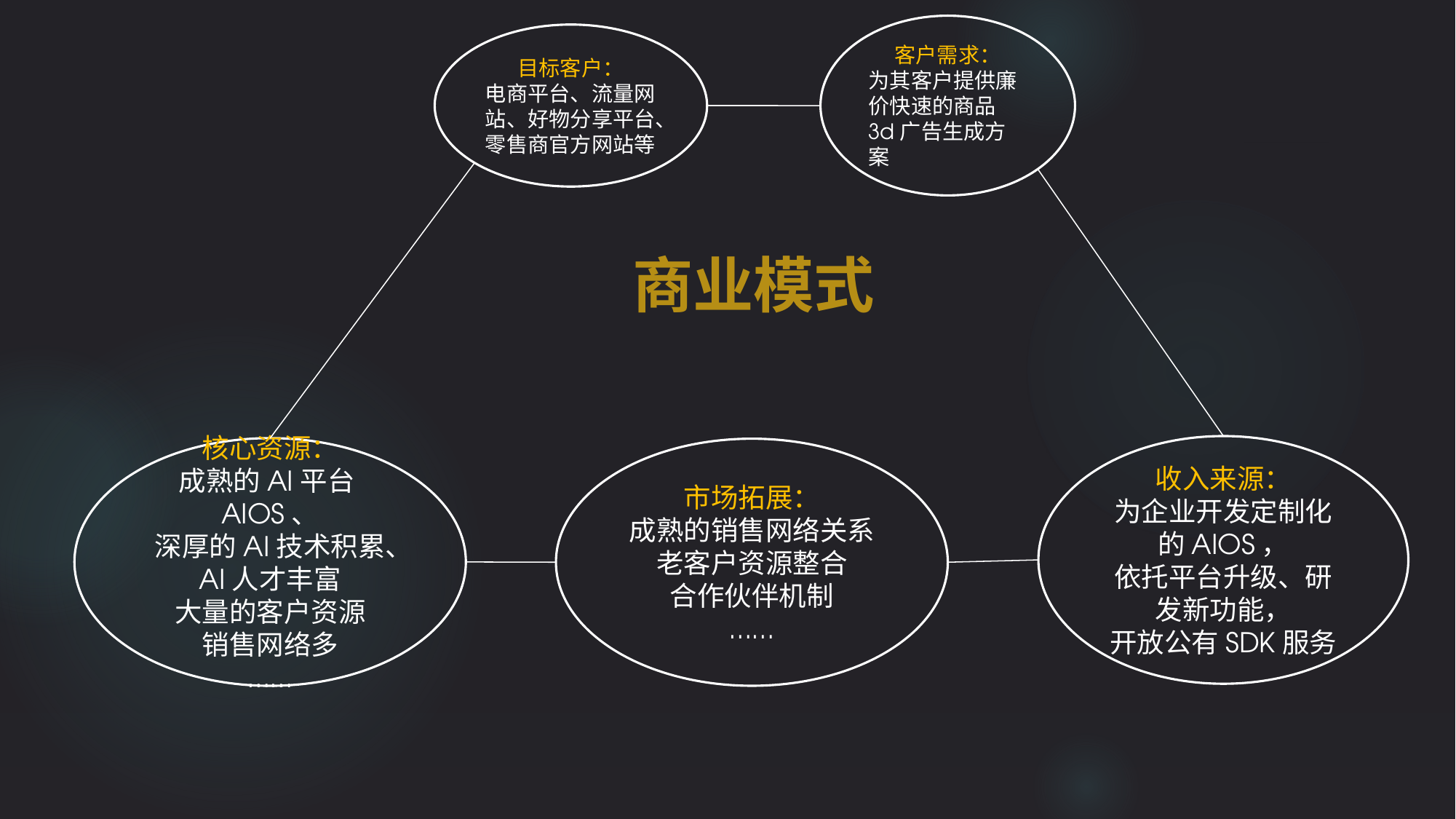

客户需求：
为其客户提供廉价快速的商品3d广告生成方案
目标客户：
电商平台、流量网站、好物分享平台、零售商官方网站等
商业模式
收入来源：
为企业开发定制化的AIOS，
依托平台升级、研发新功能，
开放公有SDK服务
核心资源：
成熟的AI平台AIOS、
深厚的AI技术积累、
AI人才丰富
大量的客户资源
销售网络多
……
市场拓展：
成熟的销售网络关系
老客户资源整合
合作伙伴机制
……